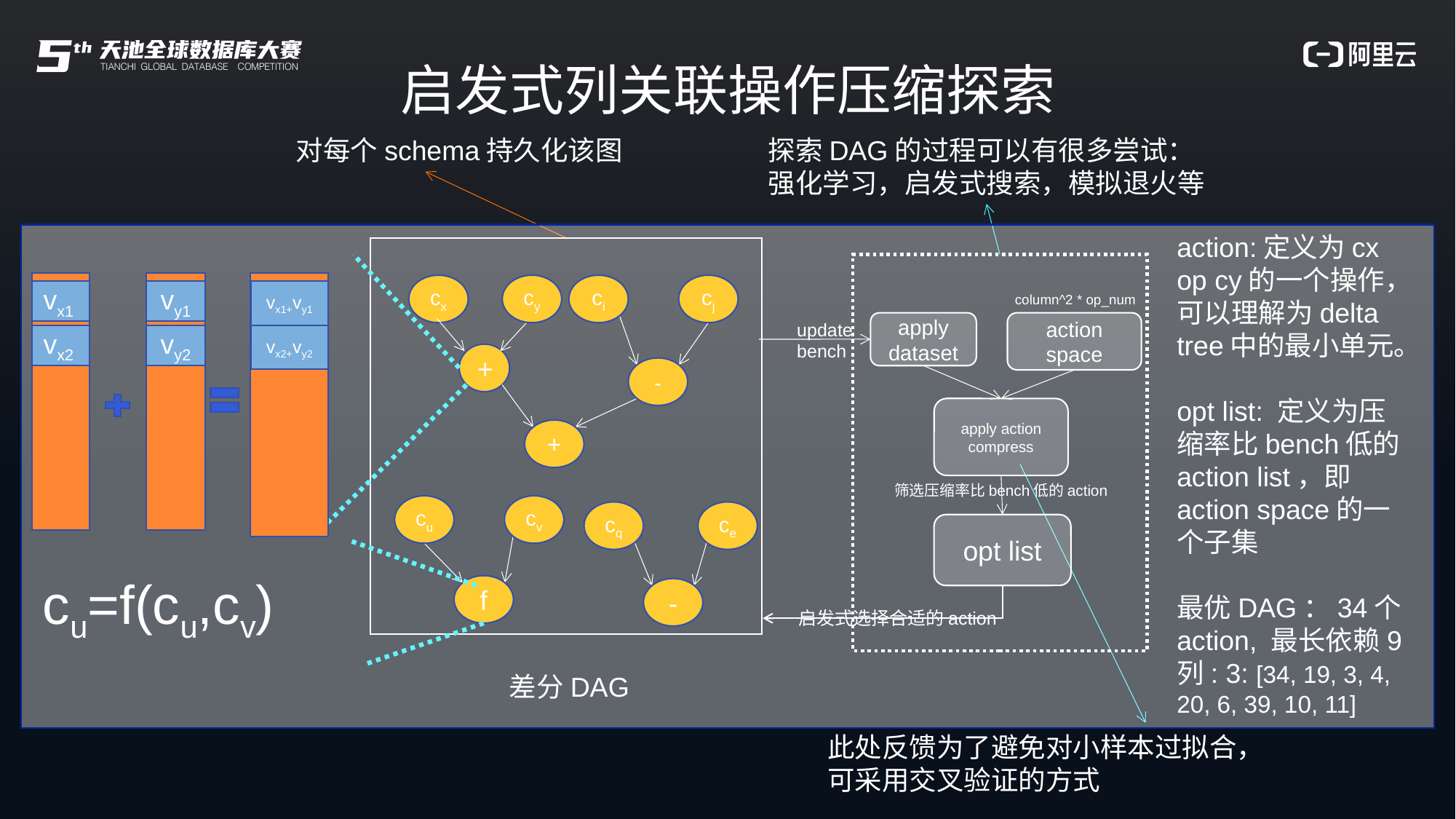

启发式列关联操作压缩探索
对每个schema持久化该图
探索DAG的过程可以有很多尝试：
强化学习，启发式搜索，模拟退火等

action:定义为cx op cy的一个操作，可以理解为delta tree中的最小单元。

opt list: 定义为压缩率比bench低的action list，即action space的一个子集

最优DAG：34个action, 最长依赖9列: 3: [34, 19, 3, 4, 20, 6, 39, 10, 11]

cx
cy
ci
cj
vx1
vy1
vx1+vy1
column^2 * op_num
update
bench
apply
dataset
action space
vx2
vy2
vx2+vy2
+
-

apply action
compress
+
筛选压缩率比bench低的action
cu
cv
cq
ce
opt list
cu=f(cu,cv)
f
-
启发式选择合适的action
差分DAG
此处反馈为了避免对小样本过拟合，
可采用交叉验证的方式